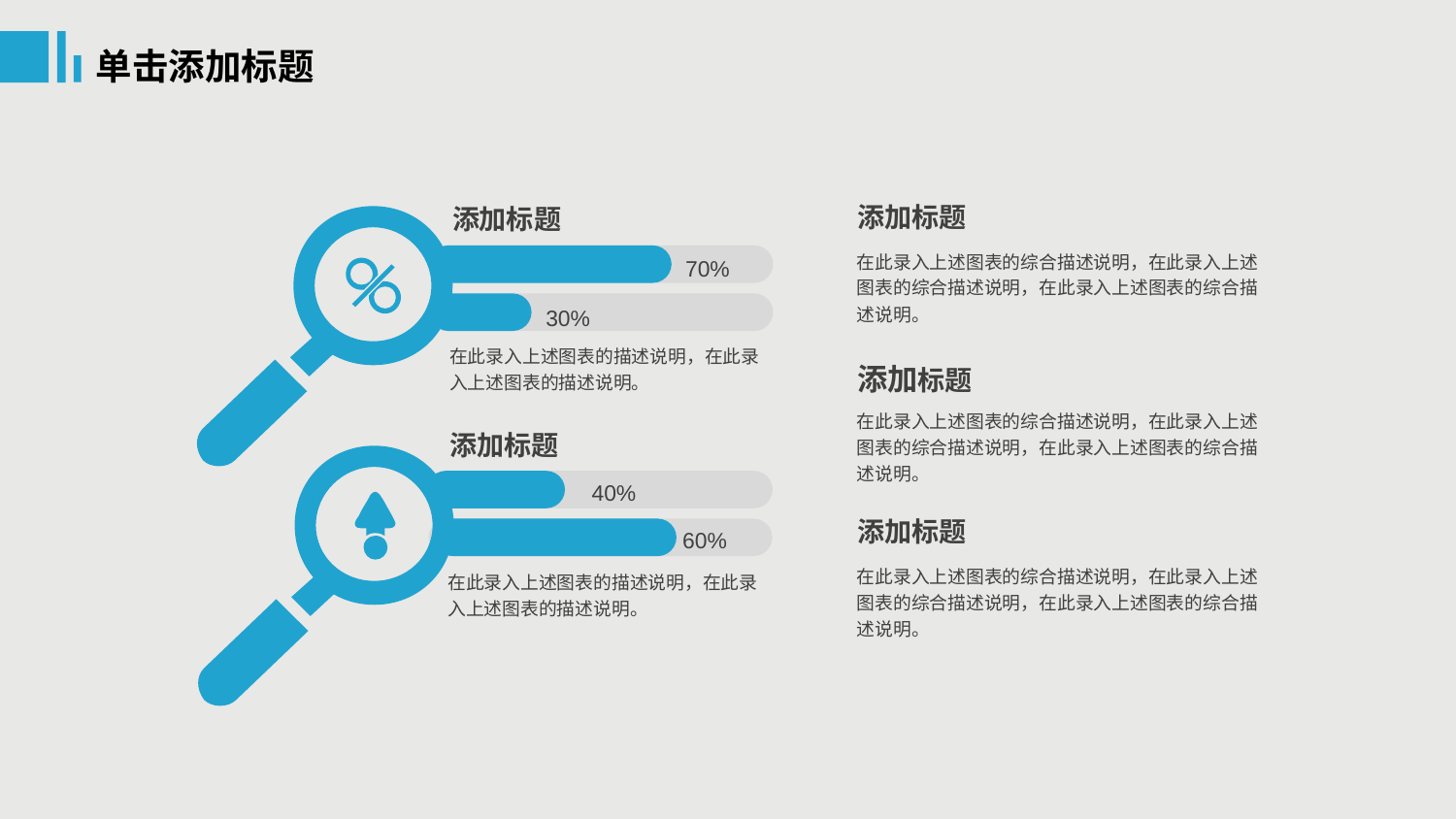

单击添加标题

添加标题
添加标题

在此录入上述图表的综合描述说明，在此录入上述图表的综合描述说明，在此录入上述图表的综合描述说明。
70%

30%

在此录入上述图表的描述说明，在此录入上述图表的描述说明。
添加标题
在此录入上述图表的综合描述说明，在此录入上述图表的综合描述说明，在此录入上述图表的综合描述说明。
添加标题

40%

添加标题
60%

在此录入上述图表的综合描述说明，在此录入上述图表的综合描述说明，在此录入上述图表的综合描述说明。
在此录入上述图表的描述说明，在此录入上述图表的描述说明。